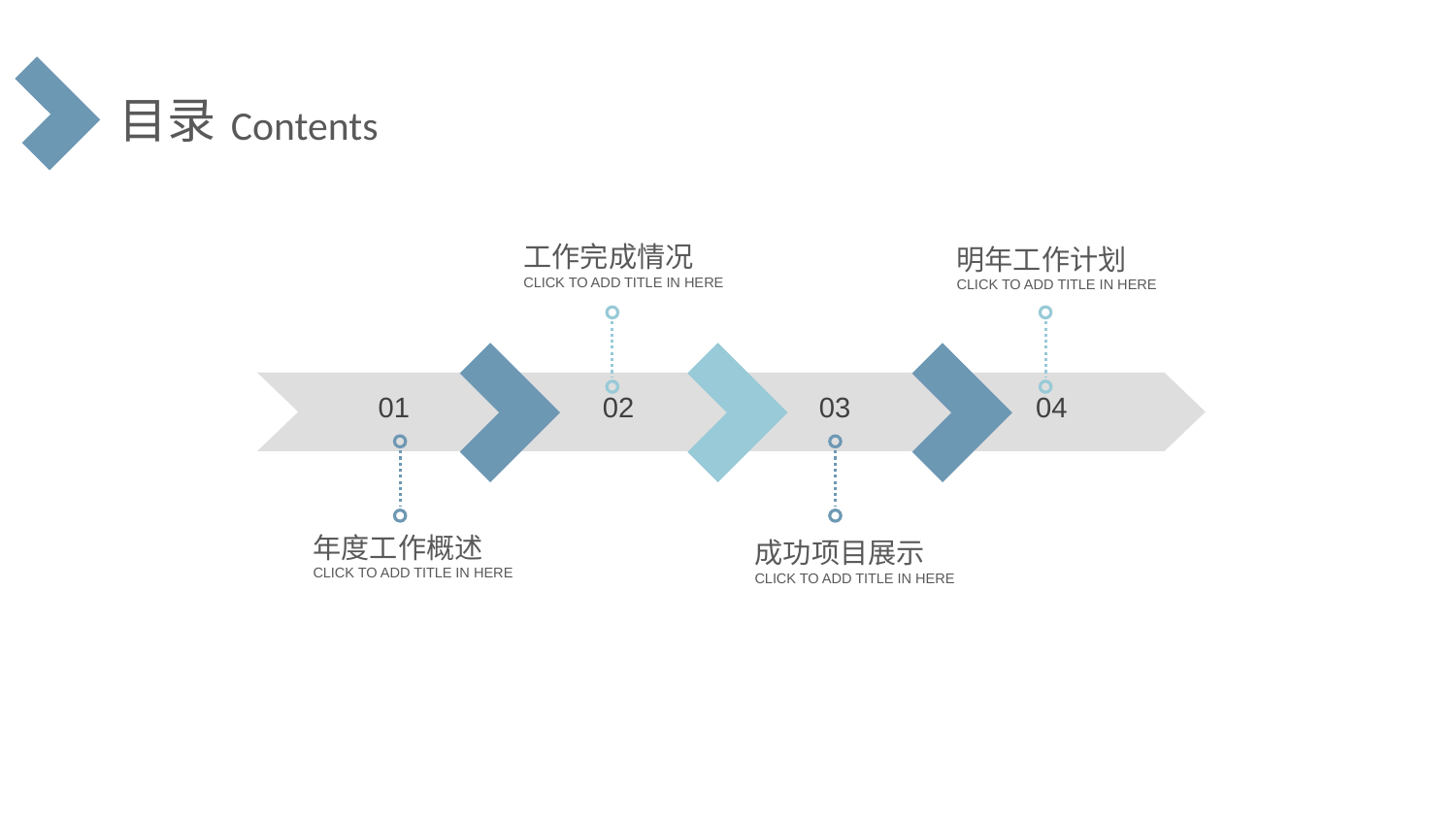

目录
Contents
工作完成情况
CLICK TO ADD TITLE IN HERE
明年工作计划
CLICK TO ADD TITLE IN HERE

01
02
03
04

年度工作概述
CLICK TO ADD TITLE IN HERE
成功项目展示
CLICK TO ADD TITLE IN HERE